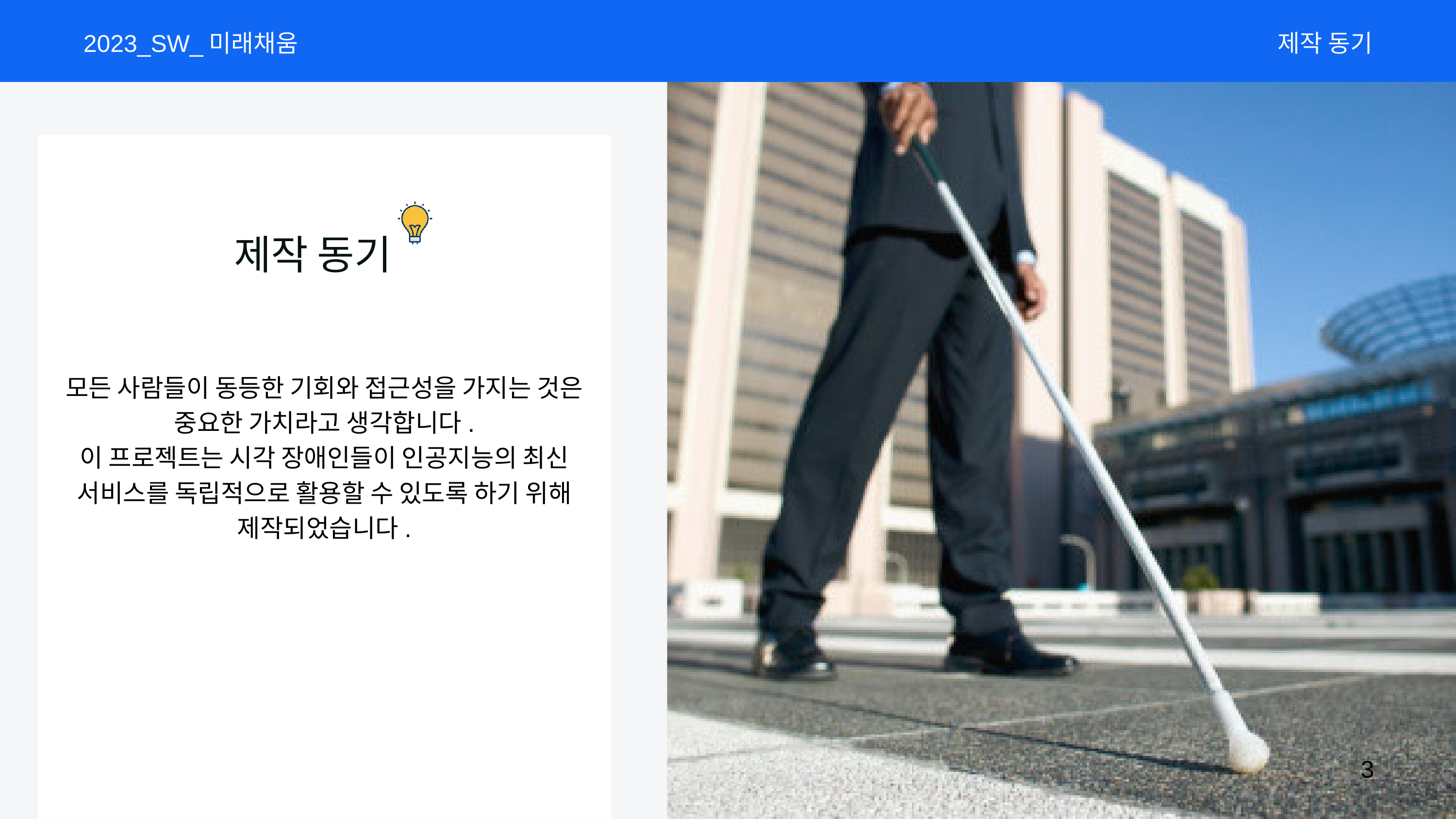

2023_SW_미래채움
제작 동기

제작 동기
모든 사람들이 동등한 기회와 접근성을 가지는 것은 중요한 가치라고 생각합니다.
이 프로젝트는 시각 장애인들이 인공지능의 최신 서비스를 독립적으로 활용할 수 있도록 하기 위해 제작되었습니다.
3